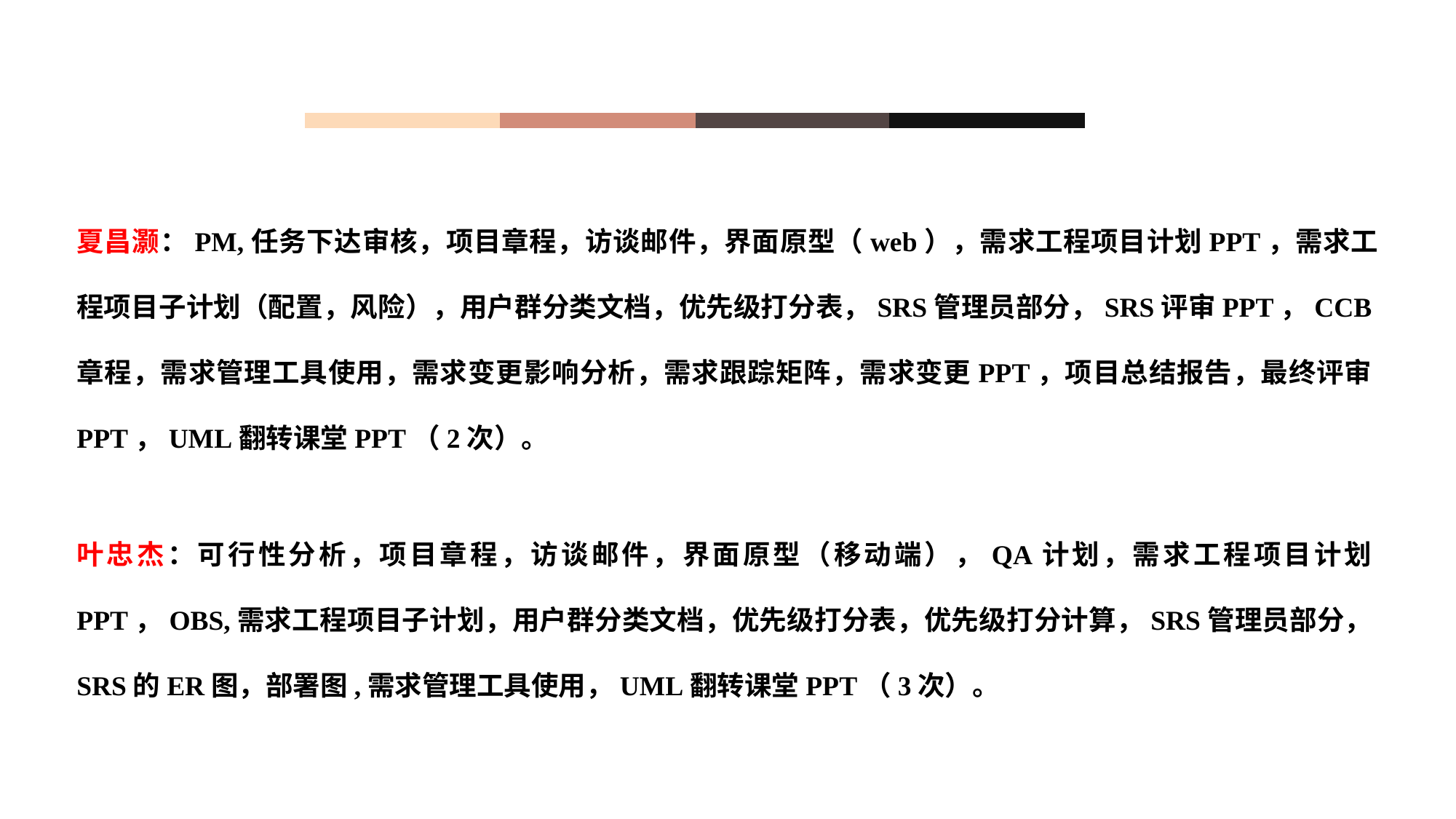

夏昌灏：PM,任务下达审核，项目章程，访谈邮件，界面原型（web），需求工程项目计划PPT，需求工程项目子计划（配置，风险），用户群分类文档，优先级打分表，SRS管理员部分，SRS评审PPT，CCB章程，需求管理工具使用，需求变更影响分析，需求跟踪矩阵，需求变更PPT，项目总结报告，最终评审PPT，UML翻转课堂PPT（2次）。

叶忠杰：可行性分析，项目章程，访谈邮件，界面原型（移动端），QA计划，需求工程项目计划PPT，OBS,需求工程项目子计划，用户群分类文档，优先级打分表，优先级打分计算，SRS管理员部分，SRS的ER图，部署图,需求管理工具使用，UML翻转课堂PPT（3次）。